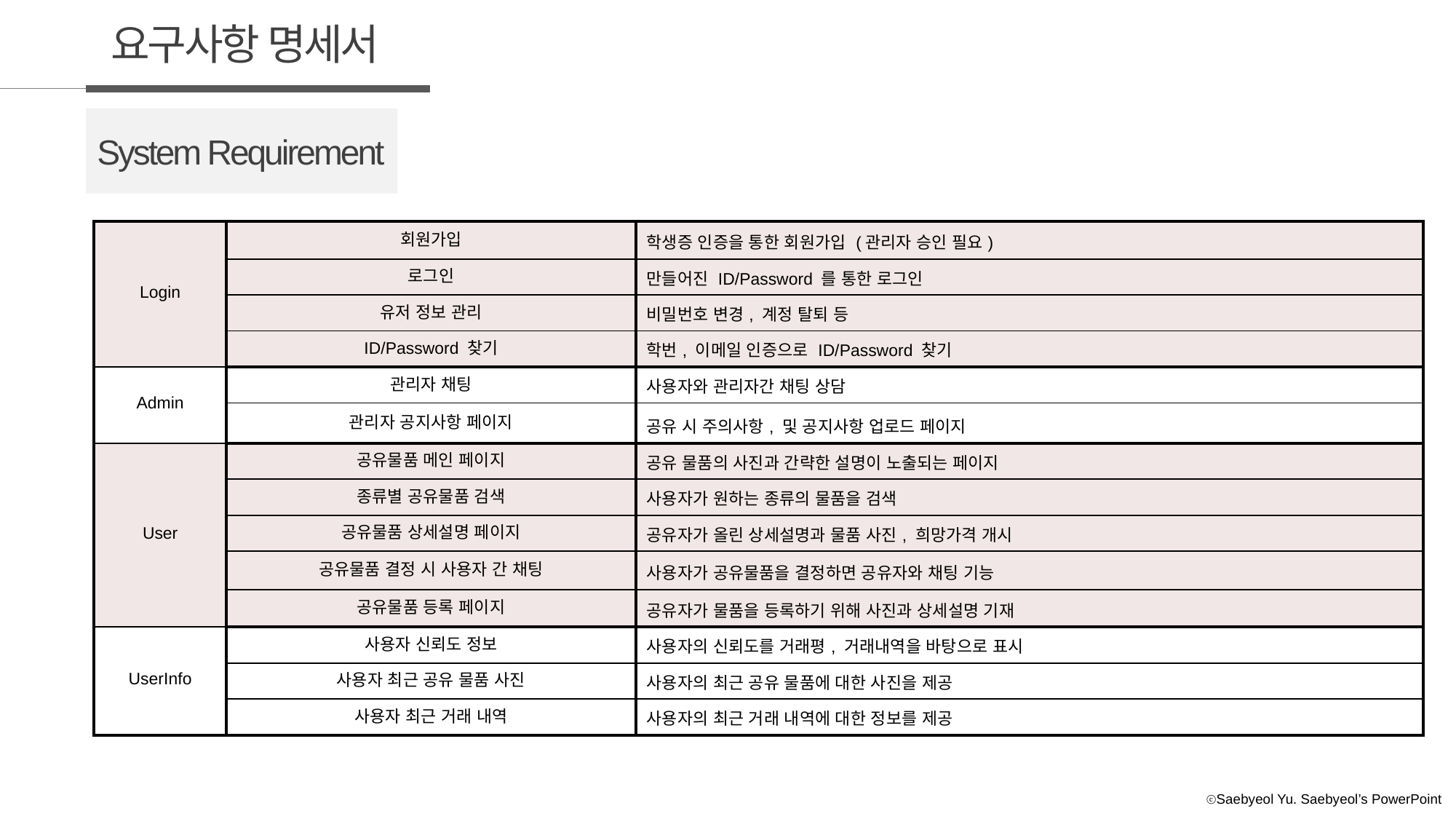

요구사항 명세서

System Requirement
| Login | 회원가입 | 학생증 인증을 통한 회원가입 (관리자 승인 필요) |
| --- | --- | --- |
|  | 로그인 | 만들어진 ID/Password 를 통한 로그인 |
|  | 유저 정보 관리 | 비밀번호 변경, 계정 탈퇴 등 |
|  | ID/Password 찾기 | 학번, 이메일 인증으로 ID/Password 찾기 |
| Admin | 관리자 채팅 | 사용자와 관리자간 채팅 상담 |
|  | 관리자 공지사항 페이지 | 공유 시 주의사항, 및 공지사항 업로드 페이지 |
| User | 공유물품 메인 페이지 | 공유 물품의 사진과 간략한 설명이 노출되는 페이지 |
|  | 종류별 공유물품 검색 | 사용자가 원하는 종류의 물품을 검색 |
|  | 공유물품 상세설명 페이지 | 공유자가 올린 상세설명과 물품 사진, 희망가격 개시 |
|  | 공유물품 결정 시 사용자 간 채팅 | 사용자가 공유물품을 결정하면 공유자와 채팅 기능 |
|  | 공유물품 등록 페이지 | 공유자가 물품을 등록하기 위해 사진과 상세설명 기재 |
| UserInfo | 사용자 신뢰도 정보 | 사용자의 신뢰도를 거래평, 거래내역을 바탕으로 표시 |
|  | 사용자 최근 공유 물품 사진 | 사용자의 최근 공유 물품에 대한 사진을 제공 |
|  | 사용자 최근 거래 내역 | 사용자의 최근 거래 내역에 대한 정보를 제공 |